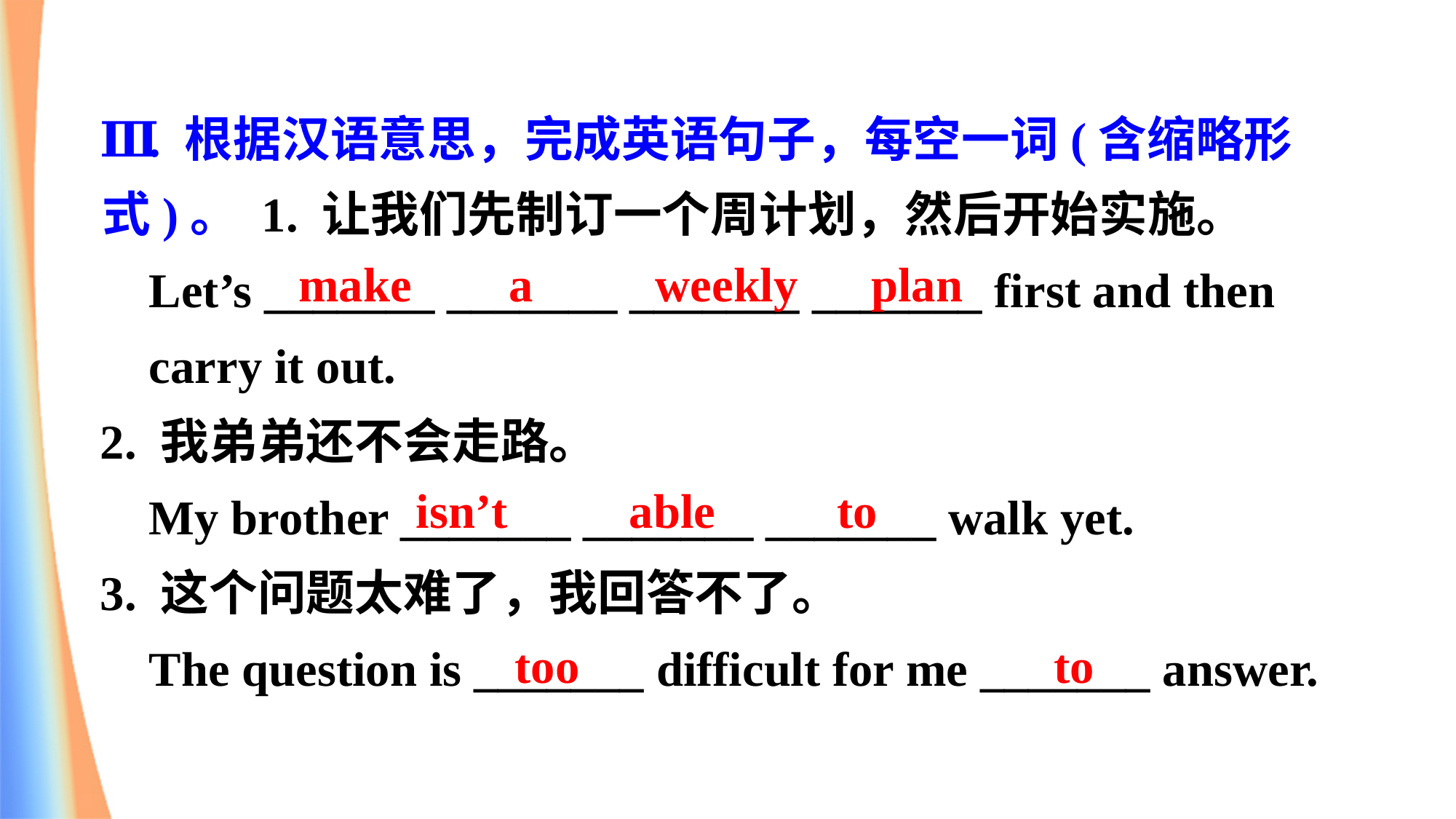

Ⅲ. 根据汉语意思，完成英语句子，每空一词(含缩略形式)。 1. 让我们先制订一个周计划，然后开始实施。
          Let’s _______ _______ _______ _______ first and then
          carry it out.
      2. 我弟弟还不会走路。
          My brother _______ _______ _______ walk yet.
      3. 这个问题太难了，我回答不了。
          The question is _______ difficult for me _______ answer.
  make        a          weekly      plan
isn’t          able          to
too                                       to